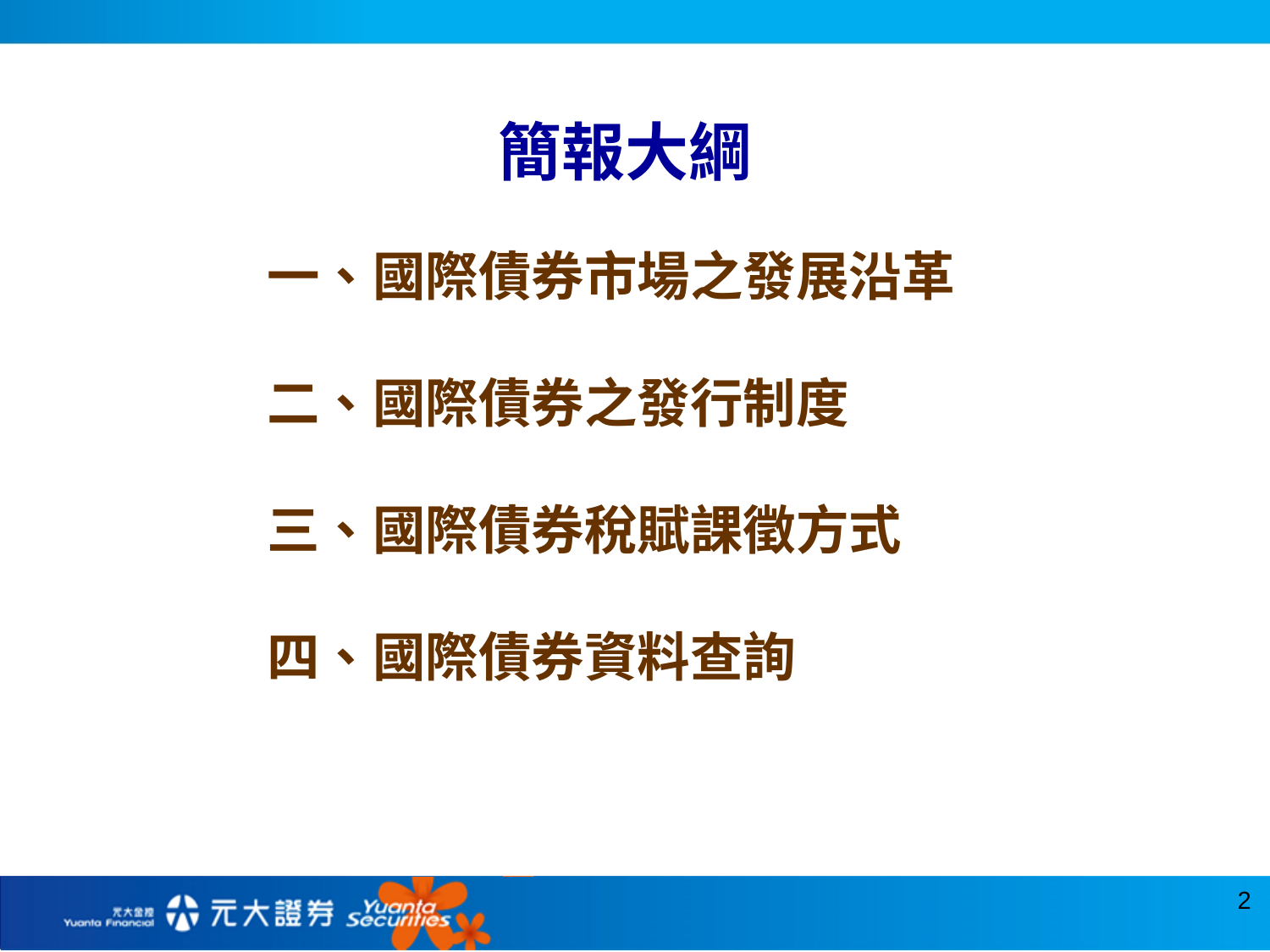

簡報大綱
一、國際債券市場之發展沿革

二、國際債券之發行制度

三、國際債券稅賦課徵方式

四、國際債券資料查詢